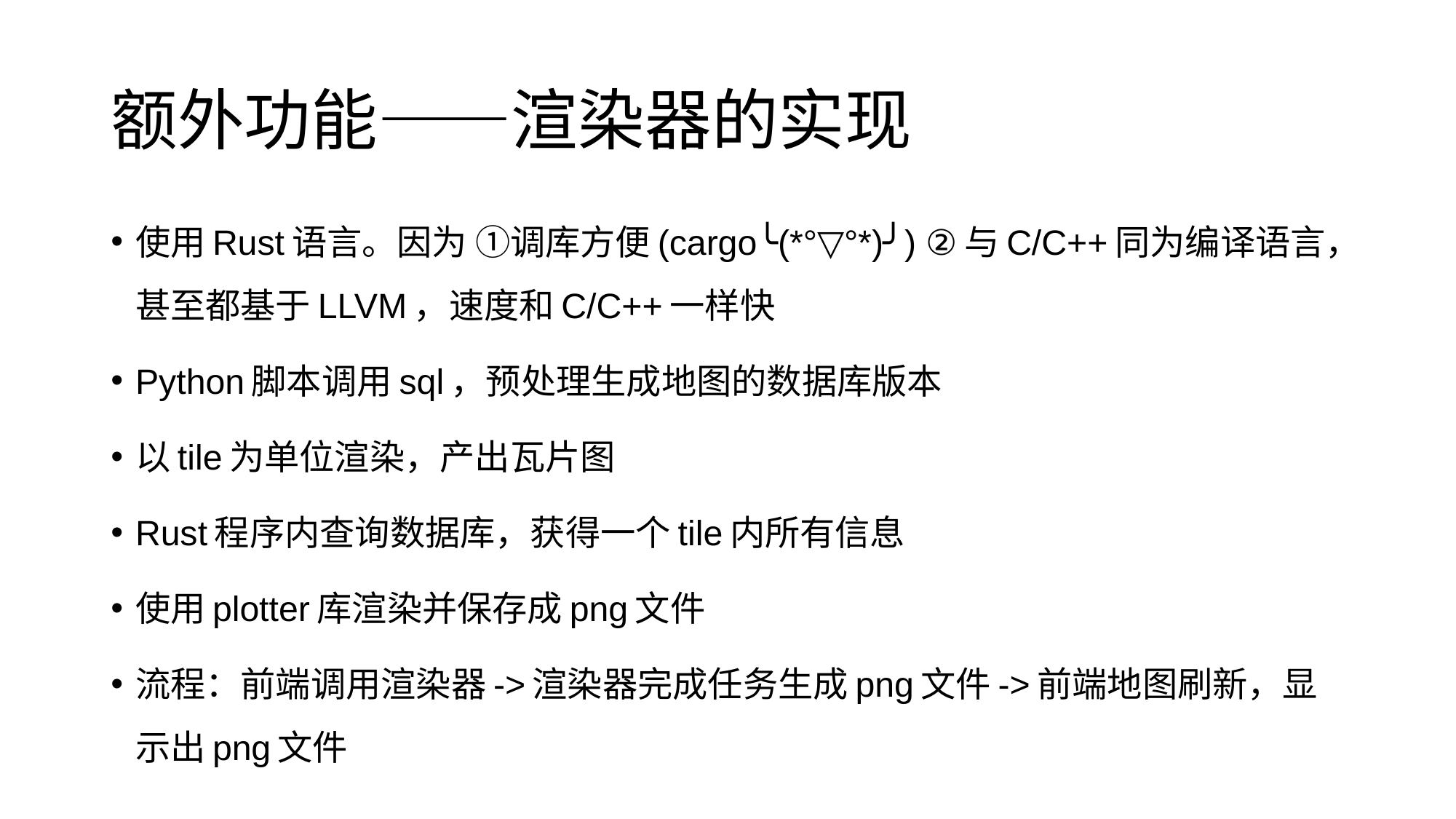

# 额外功能——渲染器的实现
使用Rust语言。因为 ①调库方便(cargo╰(*°▽°*)╯) ②与C/C++同为编译语言，甚至都基于LLVM，速度和C/C++一样快
Python脚本调用sql，预处理生成地图的数据库版本
以tile为单位渲染，产出瓦片图
Rust程序内查询数据库，获得一个tile内所有信息
使用plotter库渲染并保存成png文件
流程：前端调用渲染器->渲染器完成任务生成png文件->前端地图刷新，显示出png文件